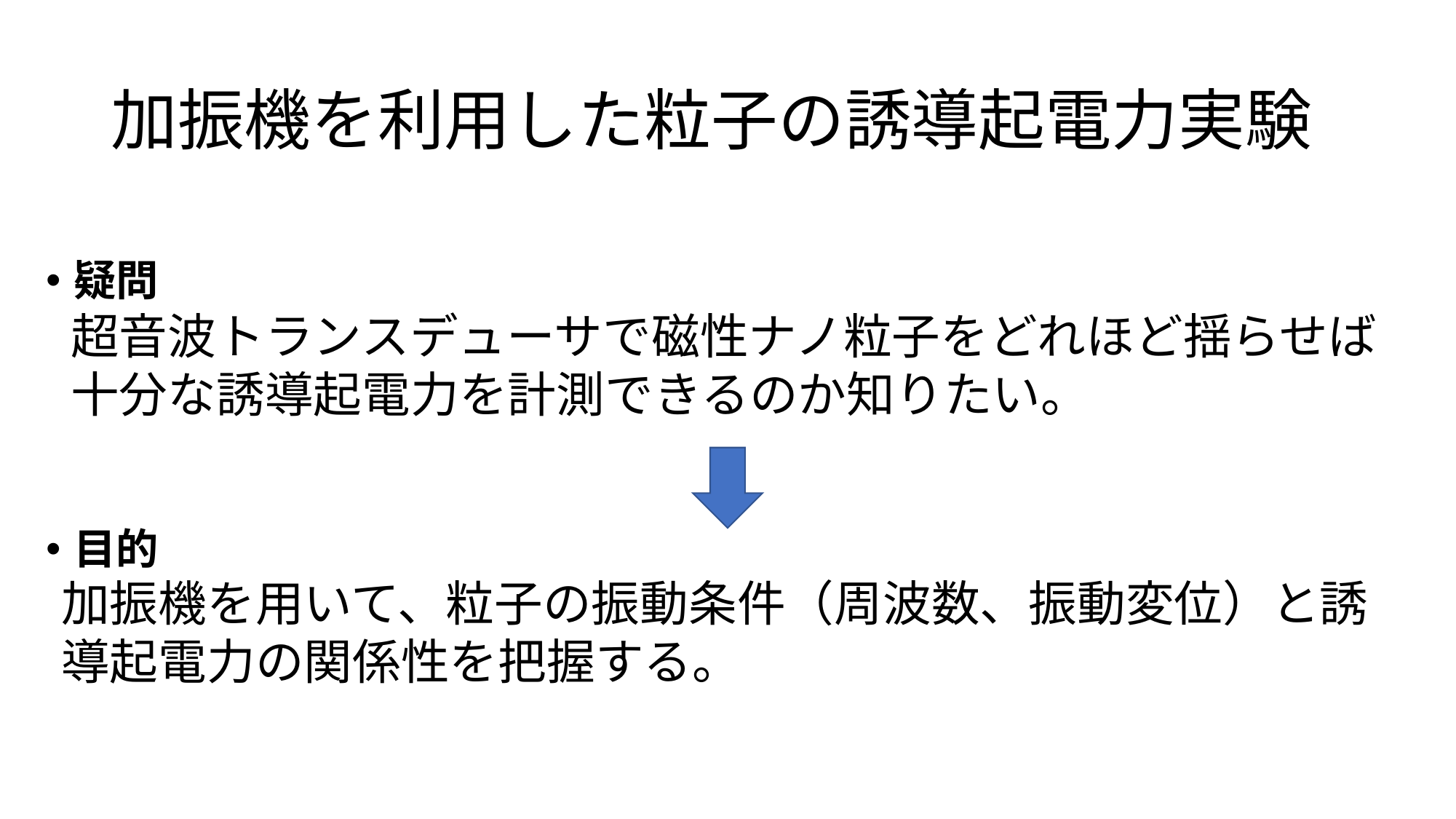

# 加振機を利用した粒子の誘導起電力実験
疑問
超音波トランスデューサで磁性ナノ粒子をどれほど揺らせば十分な誘導起電力を計測できるのか知りたい。

目的
加振機を用いて、粒子の振動条件（周波数、振動変位）と誘導起電力の関係性を把握する。